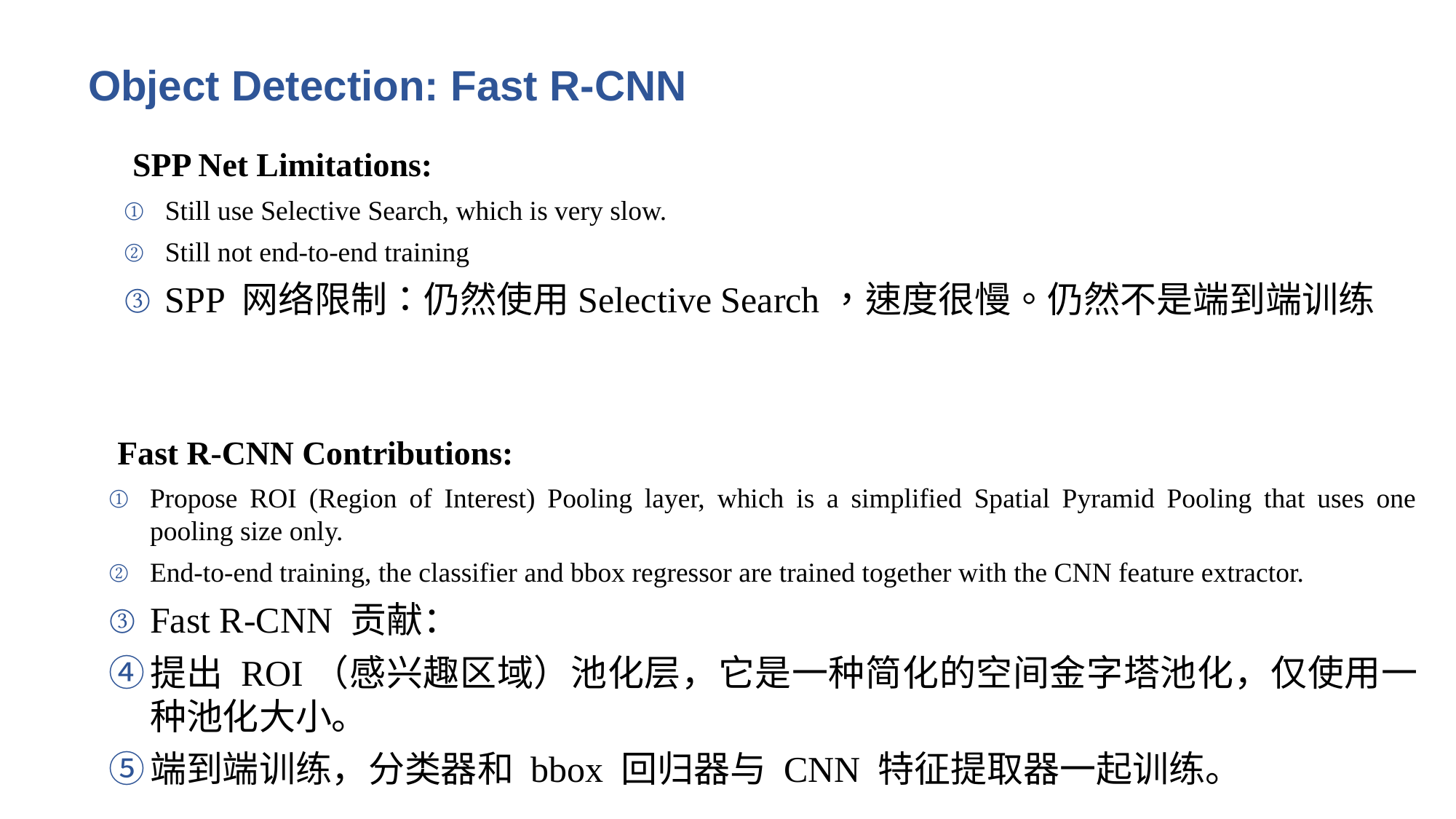

Object Detection: Fast R-CNN
 SPP Net Limitations:
Still use Selective Search, which is very slow.
Still not end-to-end training
SPP 网络限制：仍然使用Selective Search，速度很慢。仍然不是端到端训练
 Fast R-CNN Contributions:
Propose ROI (Region of Interest) Pooling layer, which is a simplified Spatial Pyramid Pooling that uses one pooling size only.
End-to-end training, the classifier and bbox regressor are trained together with the CNN feature extractor.
Fast R-CNN 贡献：
提出 ROI（感兴趣区域）池化层，它是一种简化的空间金字塔池化，仅使用一种池化大小。
端到端训练，分类器和 bbox 回归器与 CNN 特征提取器一起训练。